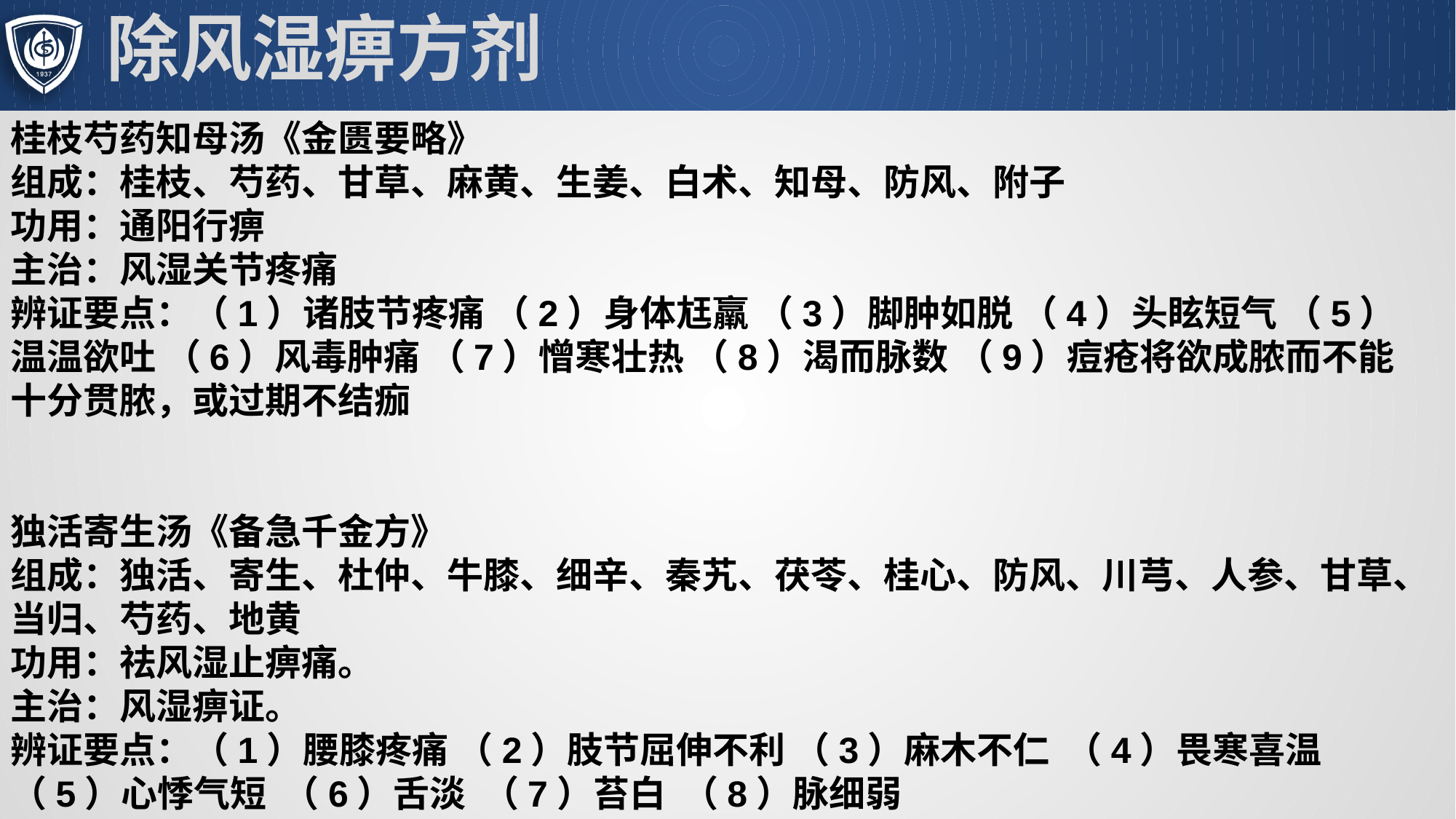

# 除风湿痹方剂
桂枝芍药知母汤《金匮要略》
组成：桂枝、芍药、甘草、麻黄、生姜、白术、知母、防风、附子
功用：通阳行痹
主治：风湿关节疼痛
辨证要点：（1）诸肢节疼痛 （2）身体尪羸 （3）脚肿如脱 （4）头眩短气 （5）温温欲吐 （6）风毒肿痛 （7）憎寒壮热 （8）渴而脉数 （9）痘疮将欲成脓而不能十分贯脓，或过期不结痂

独活寄生汤《备急千金方》
组成：独活、寄生、杜仲、牛膝、细辛、秦艽、茯苓、桂心、防风、川芎、人参、甘草、当归、芍药、地黄
功用：祛风湿止痹痛。
主治：风湿痹证。
辨证要点：（1）腰膝疼痛 （2）肢节屈伸不利 （3）麻木不仁  （4）畏寒喜温  （5）心悸气短  （6）舌淡  （7）苔白  （8）脉细弱